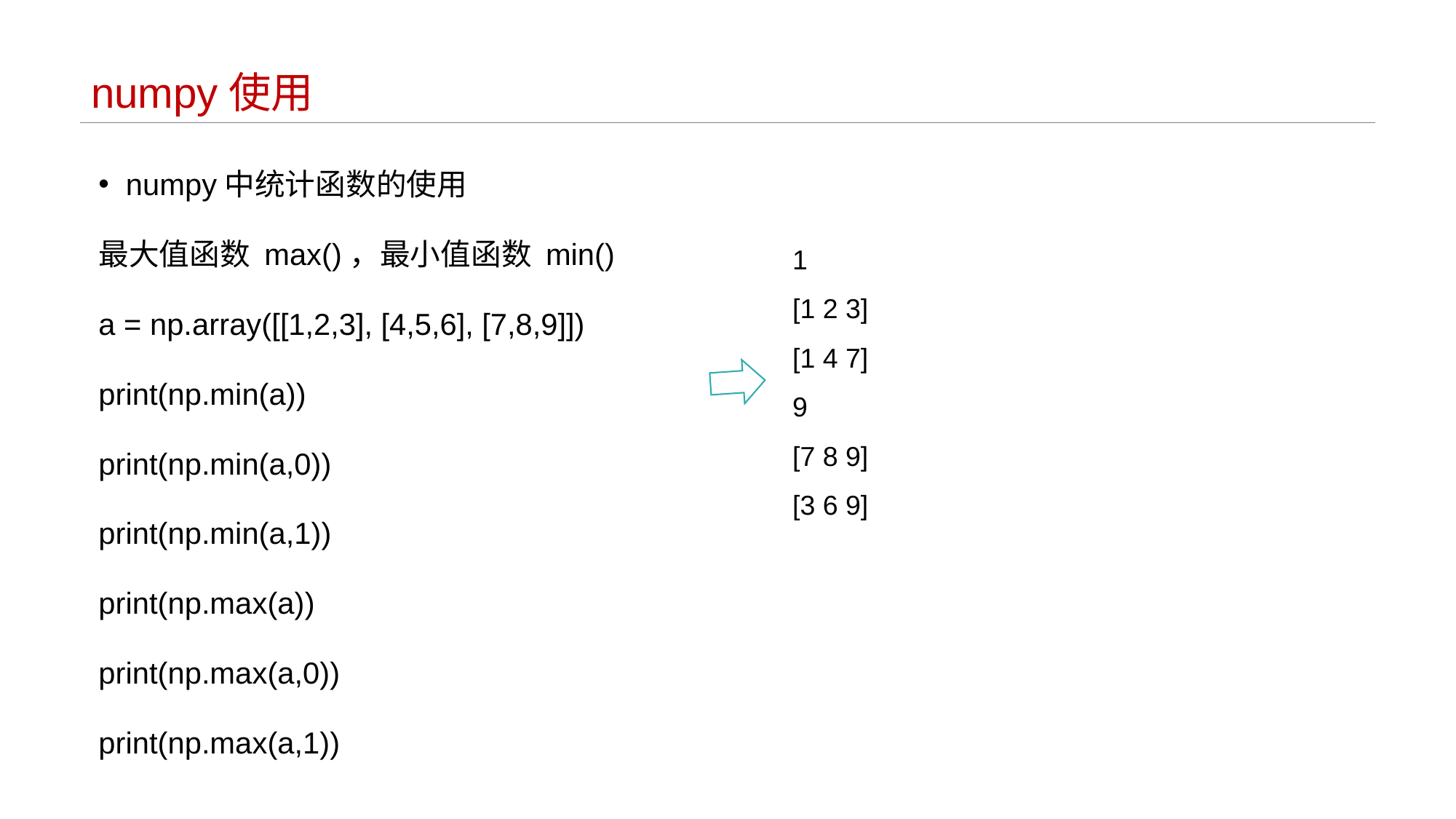

# numpy使用
numpy中统计函数的使用
最大值函数 max()，最小值函数 min()
a = np.array([[1,2,3], [4,5,6], [7,8,9]])
print(np.min(a))
print(np.min(a,0))
print(np.min(a,1))
print(np.max(a))
print(np.max(a,0))
print(np.max(a,1))
1
[1 2 3]
[1 4 7]
9
[7 8 9]
[3 6 9]